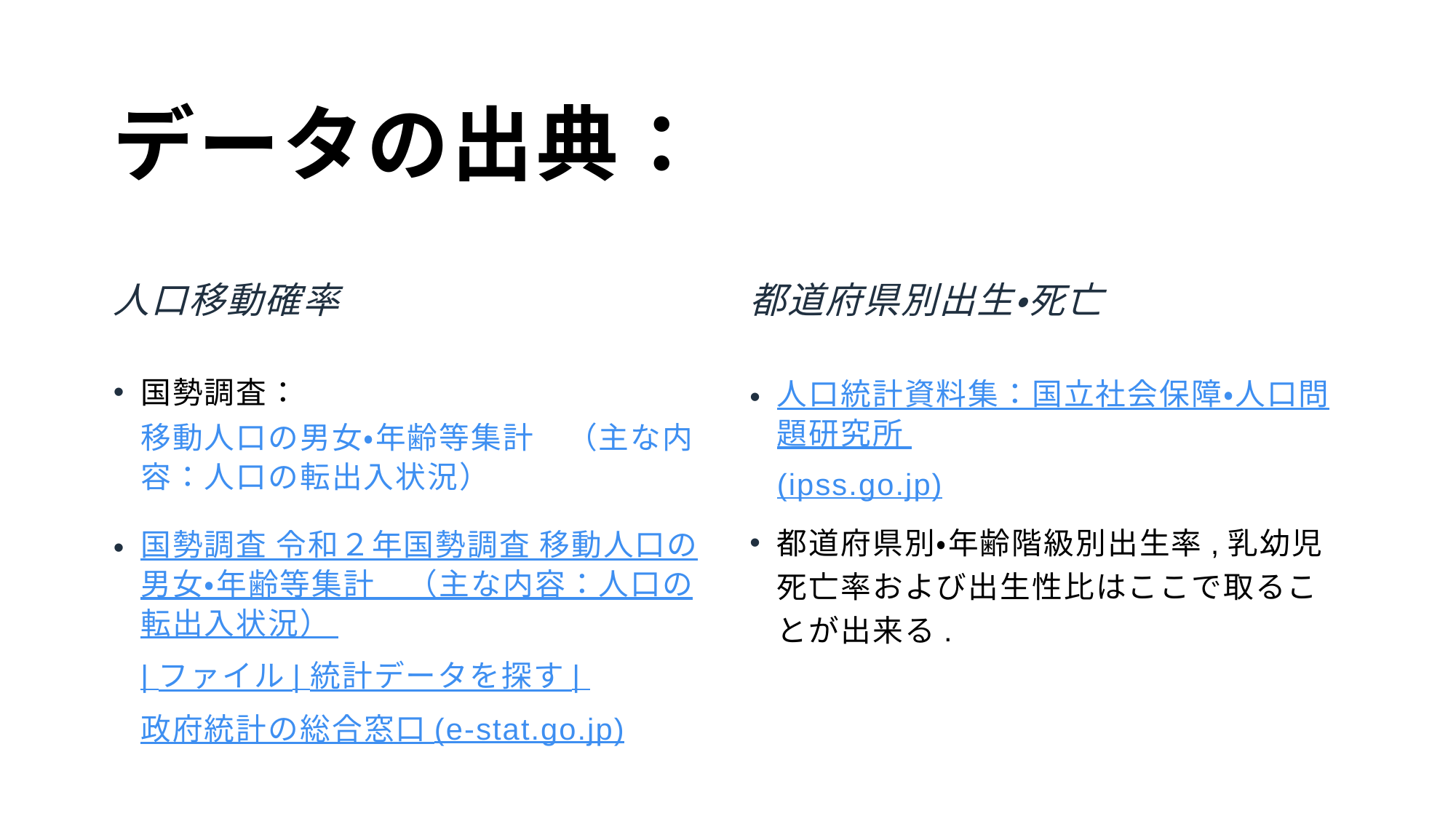

# データの出典：
人口移動確率
都道府県別出生・死亡
国勢調査：移動人口の男女・年齢等集計　（主な内容：人口の転出入状況）
国勢調査 令和２年国勢調査 移動人口の男女・年齢等集計　（主な内容：人口の転出入状況） | ファイル | 統計データを探す | 政府統計の総合窓口 (e-stat.go.jp)
人口統計資料集：国立社会保障・人口問題研究所 (ipss.go.jp)
都道府県別・年齢階級別出生率,乳幼児死亡率および出生性比はここで取ることが出来る.